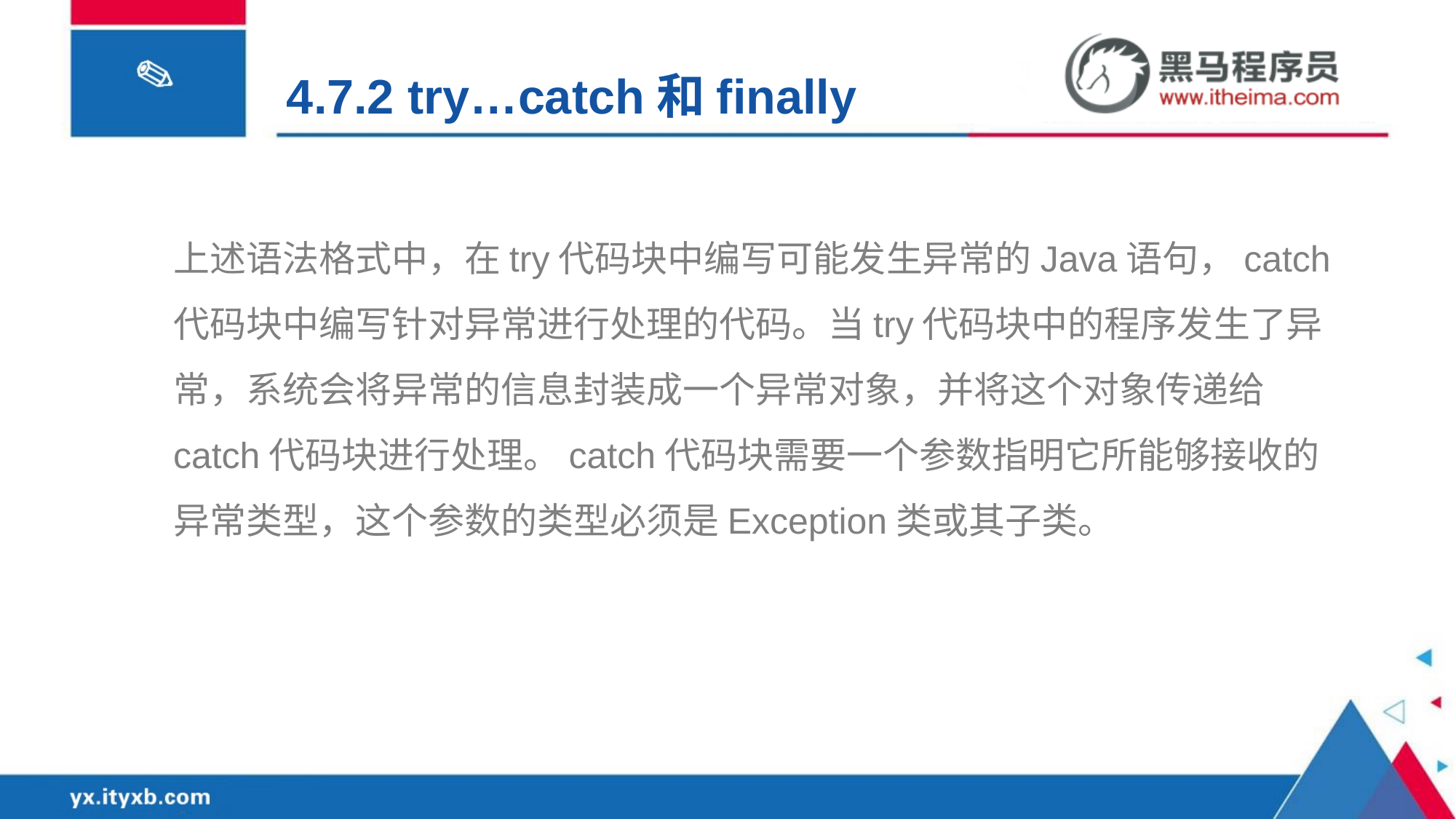

4.7.2 try…catch和finally
上述语法格式中，在try代码块中编写可能发生异常的Java语句，catch代码块中编写针对异常进行处理的代码。当try代码块中的程序发生了异常，系统会将异常的信息封装成一个异常对象，并将这个对象传递给catch代码块进行处理。catch代码块需要一个参数指明它所能够接收的异常类型，这个参数的类型必须是Exception类或其子类。